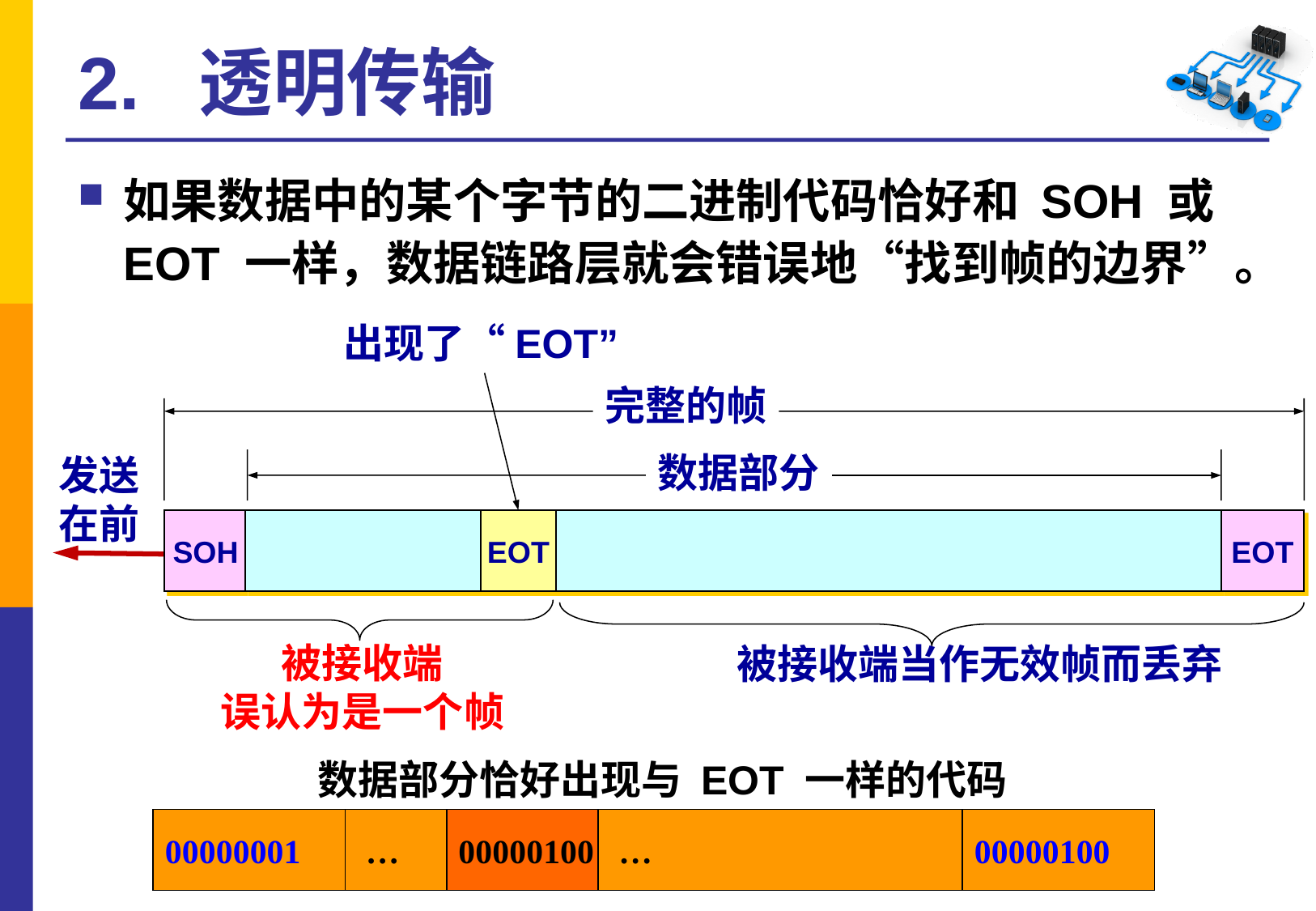

# 2.  透明传输
如果数据中的某个字节的二进制代码恰好和 SOH 或 EOT 一样，数据链路层就会错误地“找到帧的边界”。

出现了“EOT”

完整的帧

数据部分
发送
在前

SOH

EOT
EOT
被接收端
误认为是一个帧
被接收端当作无效帧而丢弃
数据部分恰好出现与 EOT 一样的代码
00000001
 …
00000100
 …
00000100